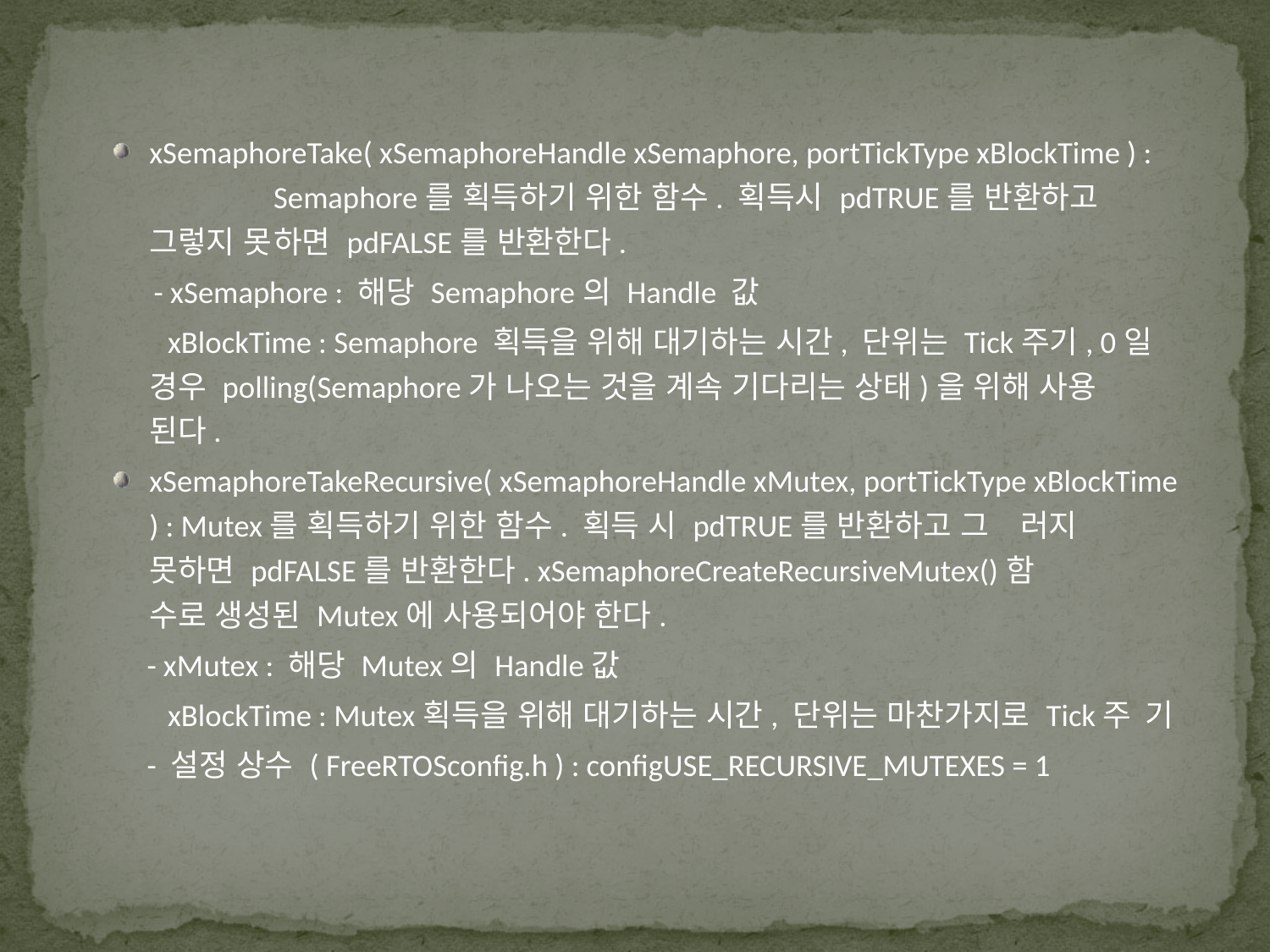

xSemaphoreTake( xSemaphoreHandle xSemaphore, portTickType xBlockTime ) : 	Semaphore를 획득하기 위한 함수. 획득시 pdTRUE를 반환하고 그렇지 못	하면 pdFALSE를 반환한다.
      - xSemaphore : 해당 Semaphore의 Handle 값
        xBlockTime : Semaphore 획득을 위해 대기하는 시간, 단위는 Tick주기, 0일 	경우 polling(Semaphore가 나오는 것을 계속 기다리는 상태)을 위해 사용	된다.
xSemaphoreTakeRecursive( xSemaphoreHandle xMutex, portTickType xBlockTime ) : Mutex를 획득하기 위한 함수. 획득 시 pdTRUE를 반환하고 그	러지  못하면 pdFALSE를 반환한다. xSemaphoreCreateRecursiveMutex()함	수로 생성된 Mutex에 사용되어야 한다.
     - xMutex : 해당 Mutex의 Handle값
        xBlockTime : Mutex획득을 위해 대기하는 시간, 단위는 마찬가지로 Tick주	기
     - 설정 상수 ( FreeRTOSconfig.h ) : configUSE_RECURSIVE_MUTEXES = 1